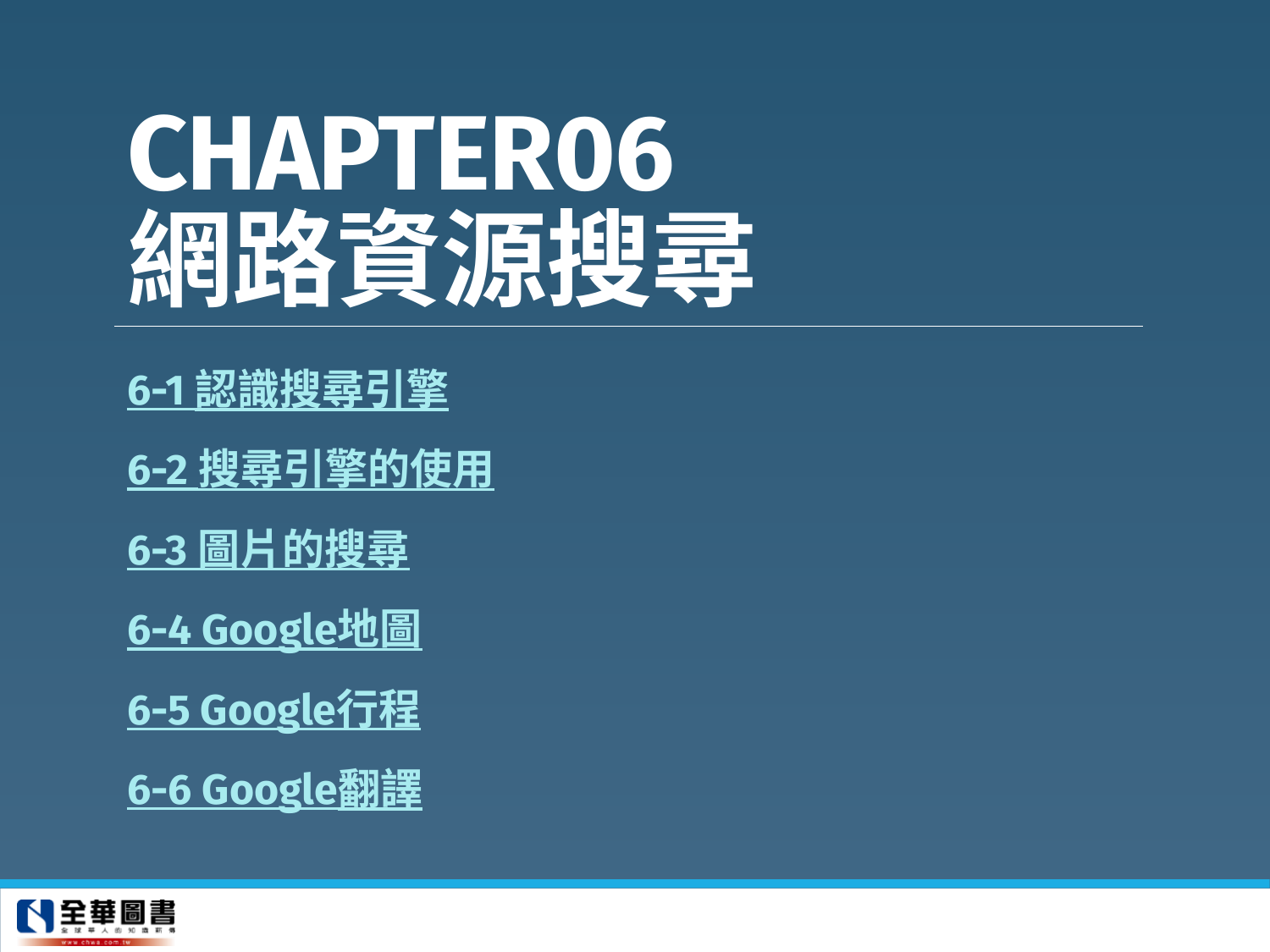

# CHAPTER06 網路資源搜尋
6-1 認識搜尋引擎
6-2 搜尋引擎的使用
6-3 圖片的搜尋
6-4 Google地圖
6-5 Google行程
6-6 Google翻譯